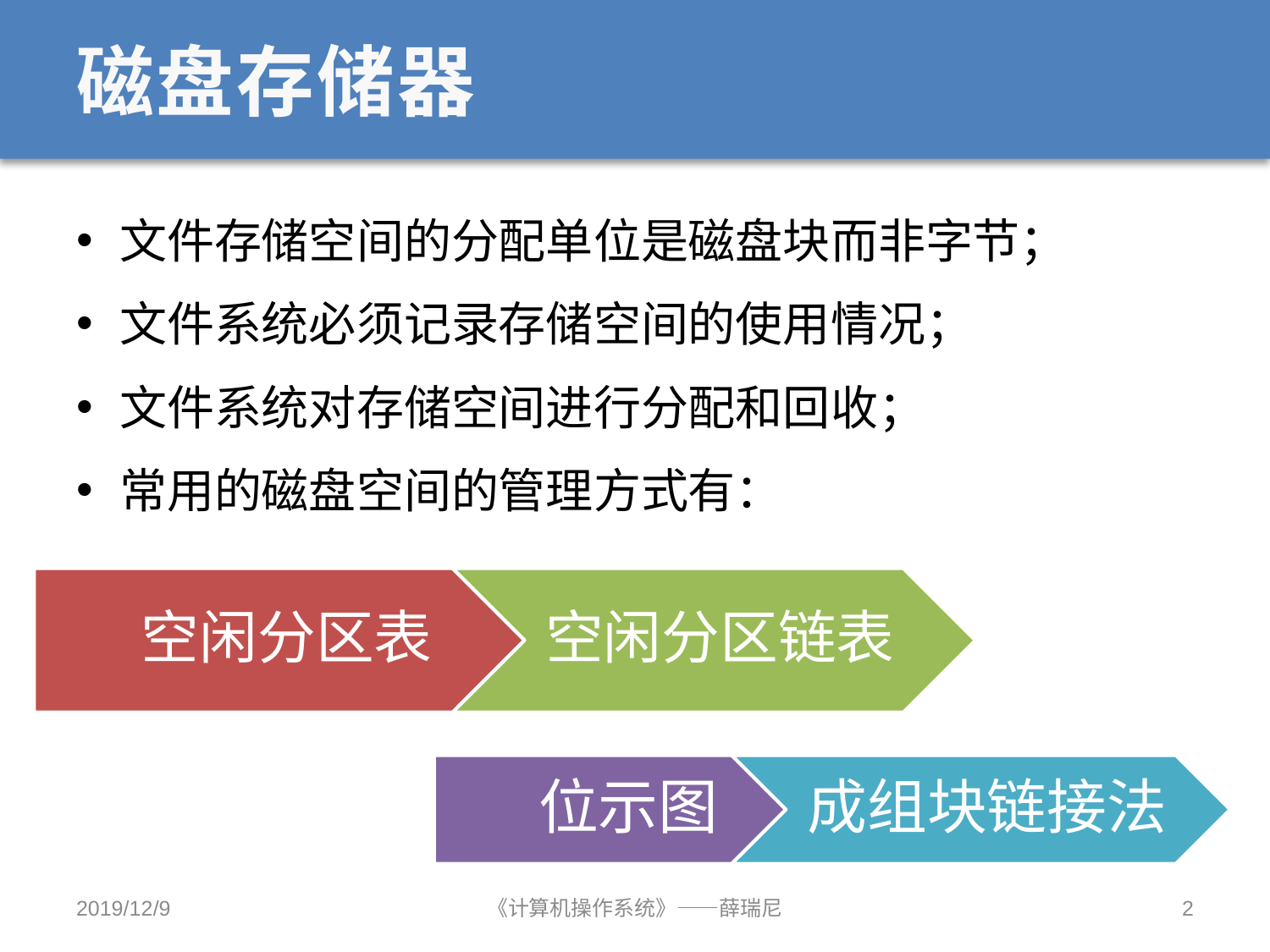

# 磁盘存储器
文件存储空间的分配单位是磁盘块而非字节；
文件系统必须记录存储空间的使用情况；
文件系统对存储空间进行分配和回收；
常用的磁盘空间的管理方式有：

空闲分区表
空闲分区链表
位示图
成组块链接法
2019/12/9
《计算机操作系统》——薛瑞尼
2